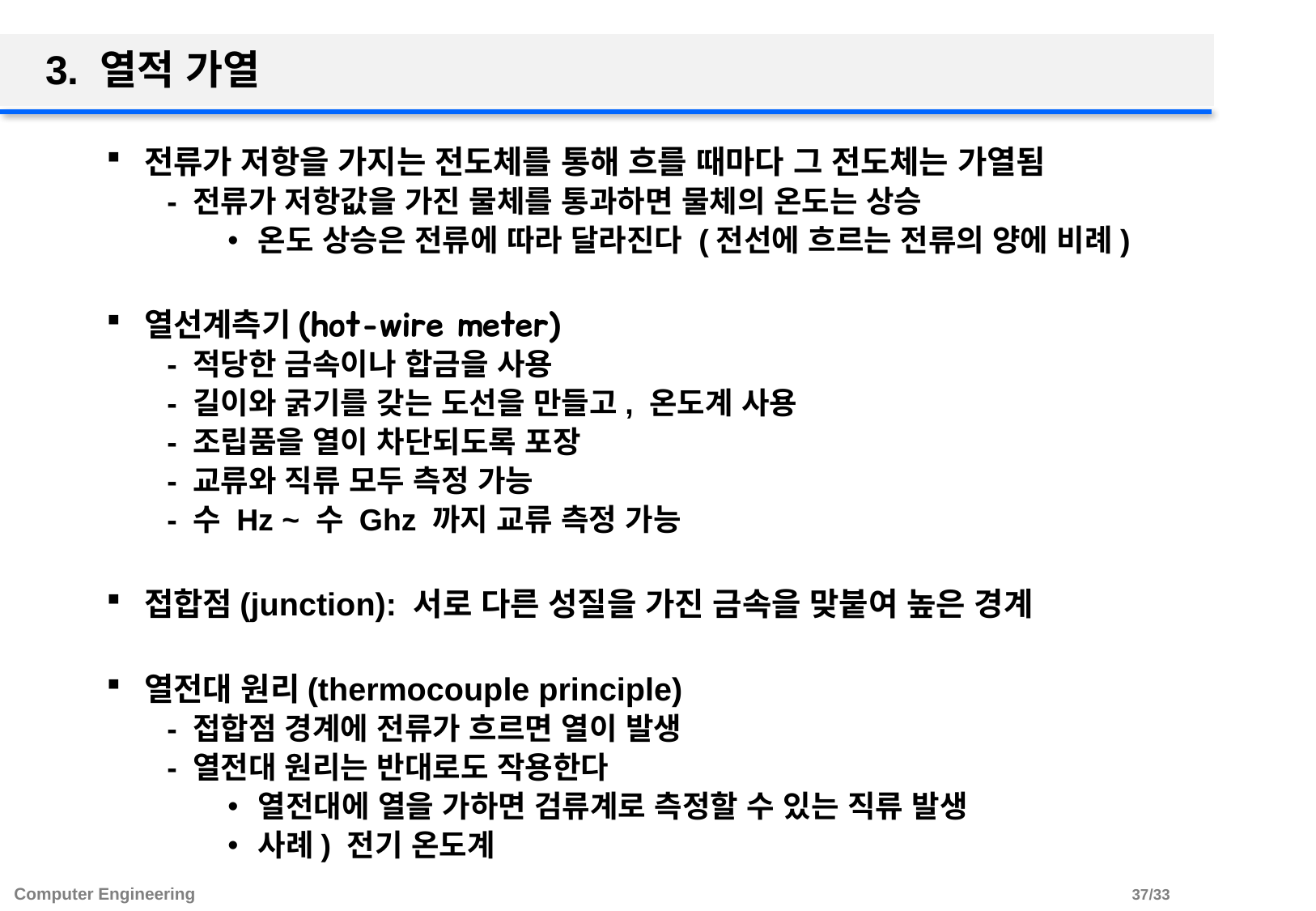

# 3. 열적 가열
전류가 저항을 가지는 전도체를 통해 흐를 때마다 그 전도체는 가열됨
- 전류가 저항값을 가진 물체를 통과하면 물체의 온도는 상승
온도 상승은 전류에 따라 달라진다 (전선에 흐르는 전류의 양에 비례)

열선계측기(hot-wire meter)
- 적당한 금속이나 합금을 사용
- 길이와 굵기를 갖는 도선을 만들고, 온도계 사용
- 조립품을 열이 차단되도록 포장
- 교류와 직류 모두 측정 가능
- 수 Hz ~ 수 Ghz 까지 교류 측정 가능

접합점(junction): 서로 다른 성질을 가진 금속을 맞붙여 높은 경계

열전대 원리(thermocouple principle)
- 접합점 경계에 전류가 흐르면 열이 발생
- 열전대 원리는 반대로도 작용한다
열전대에 열을 가하면 검류계로 측정할 수 있는 직류 발생
사례) 전기 온도계